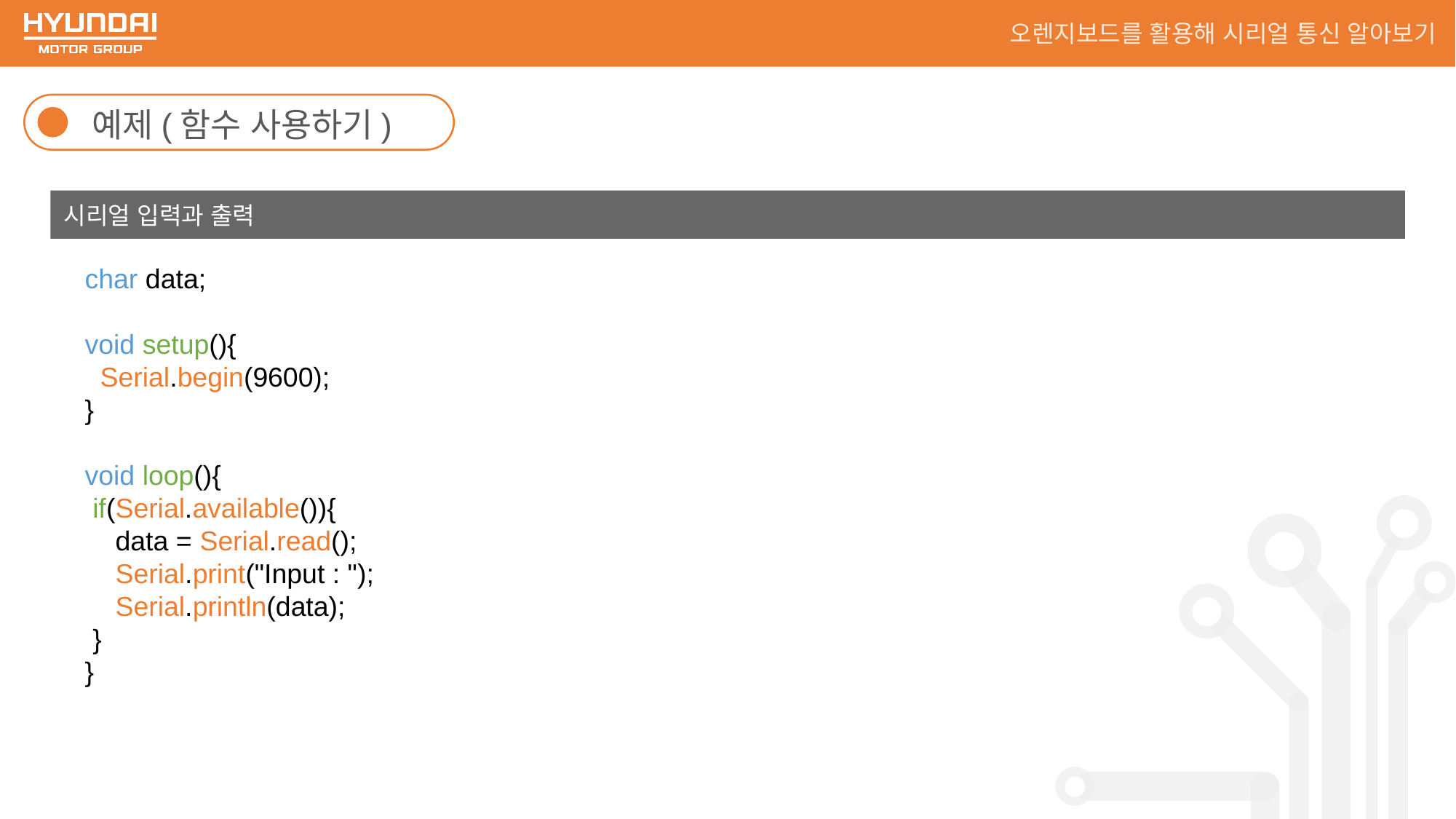

오렌지보드를 활용해 시리얼 통신 알아보기
예제(함수 사용하기)

시리얼 입력과 출력
char data;

void setup(){
  Serial.begin(9600);
}

void loop(){
 if(Serial.available()){
    data = Serial.read();
    Serial.print("Input : ");
    Serial.println(data);
 }
}